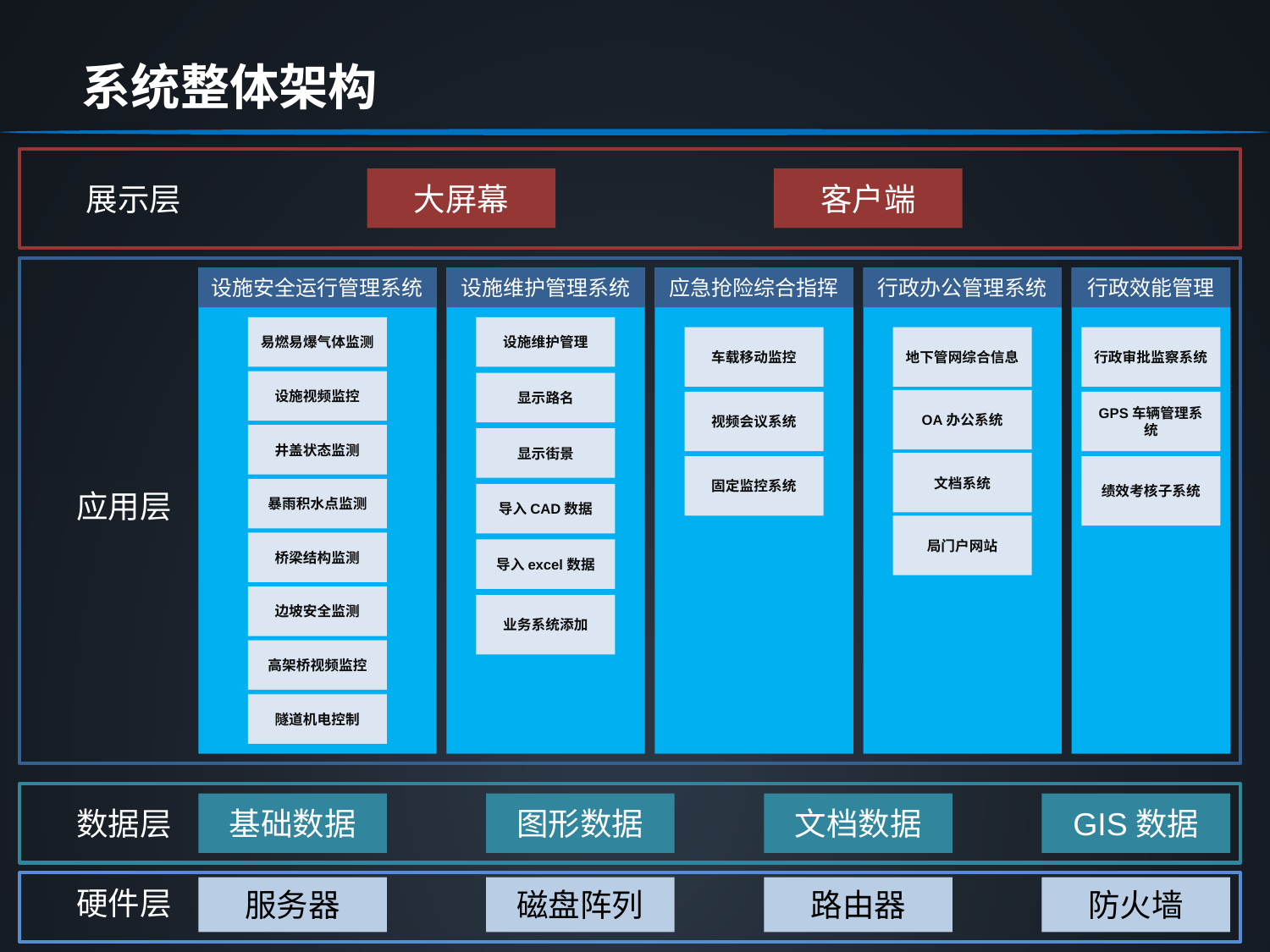

系统整体架构

展示层
大屏幕
客户端

设施安全运行管理系统

设施维护管理系统

应急抢险综合指挥

行政办公管理系统

行政效能管理
易燃易爆气体监测
设施维护管理
车载移动监控
地下管网综合信息
行政审批监察系统
设施视频监控
显示路名
OA办公系统
视频会议系统
GPS车辆管理系统
井盖状态监测
显示街景
文档系统
应用层
固定监控系统
绩效考核子系统
暴雨积水点监测
导入CAD数据
局门户网站
桥梁结构监测
导入excel数据
边坡安全监测
业务系统添加
高架桥视频监控
隧道机电控制
数据层

基础数据
图形数据
GIS数据
文档数据
硬件层

服务器
磁盘阵列
路由器
防火墙